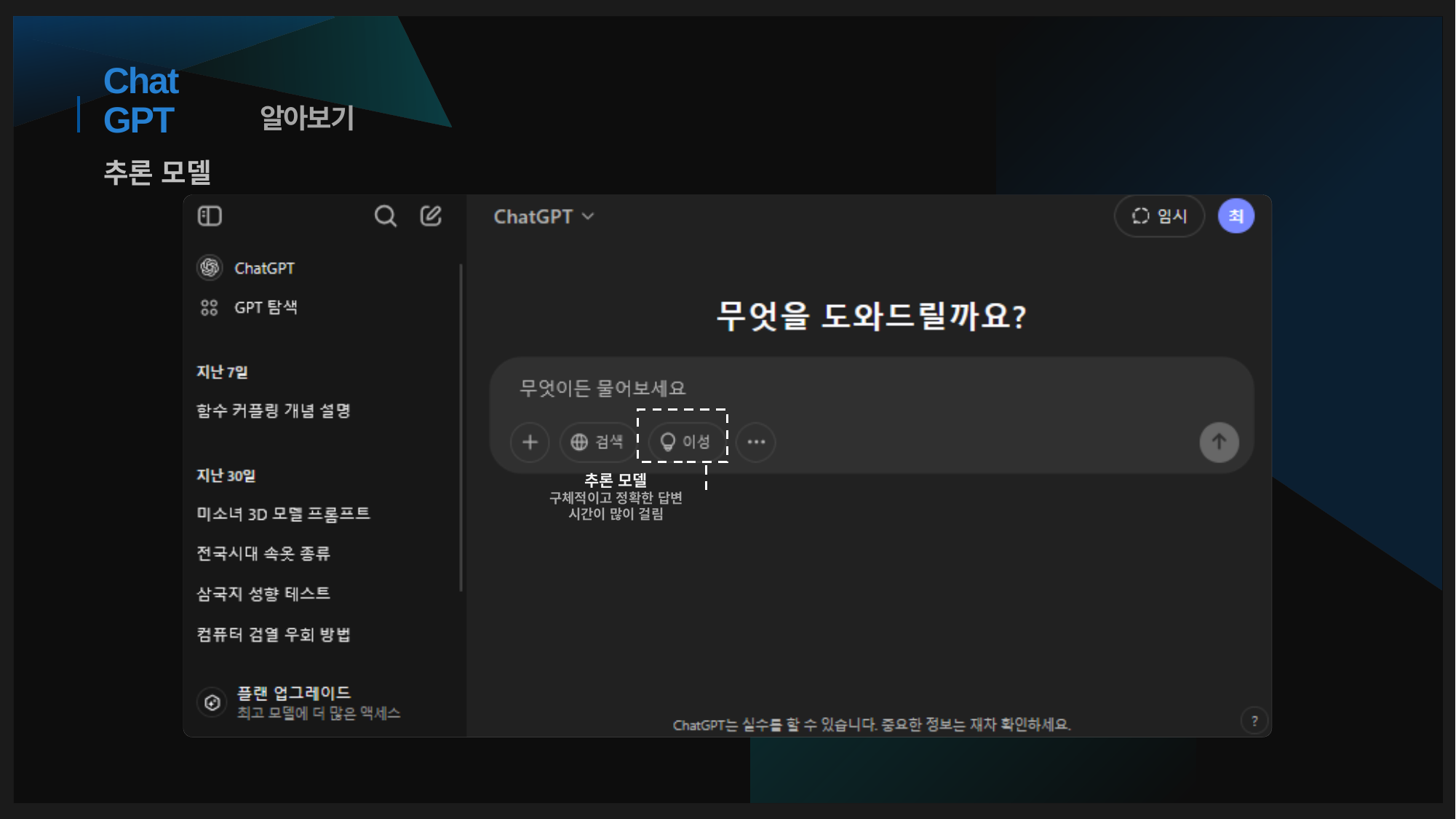

알아보기
# Chat GPT
추론 모델

무료 모델

추론 모델
구체적이고 정확한 답변
시간이 많이 걸림